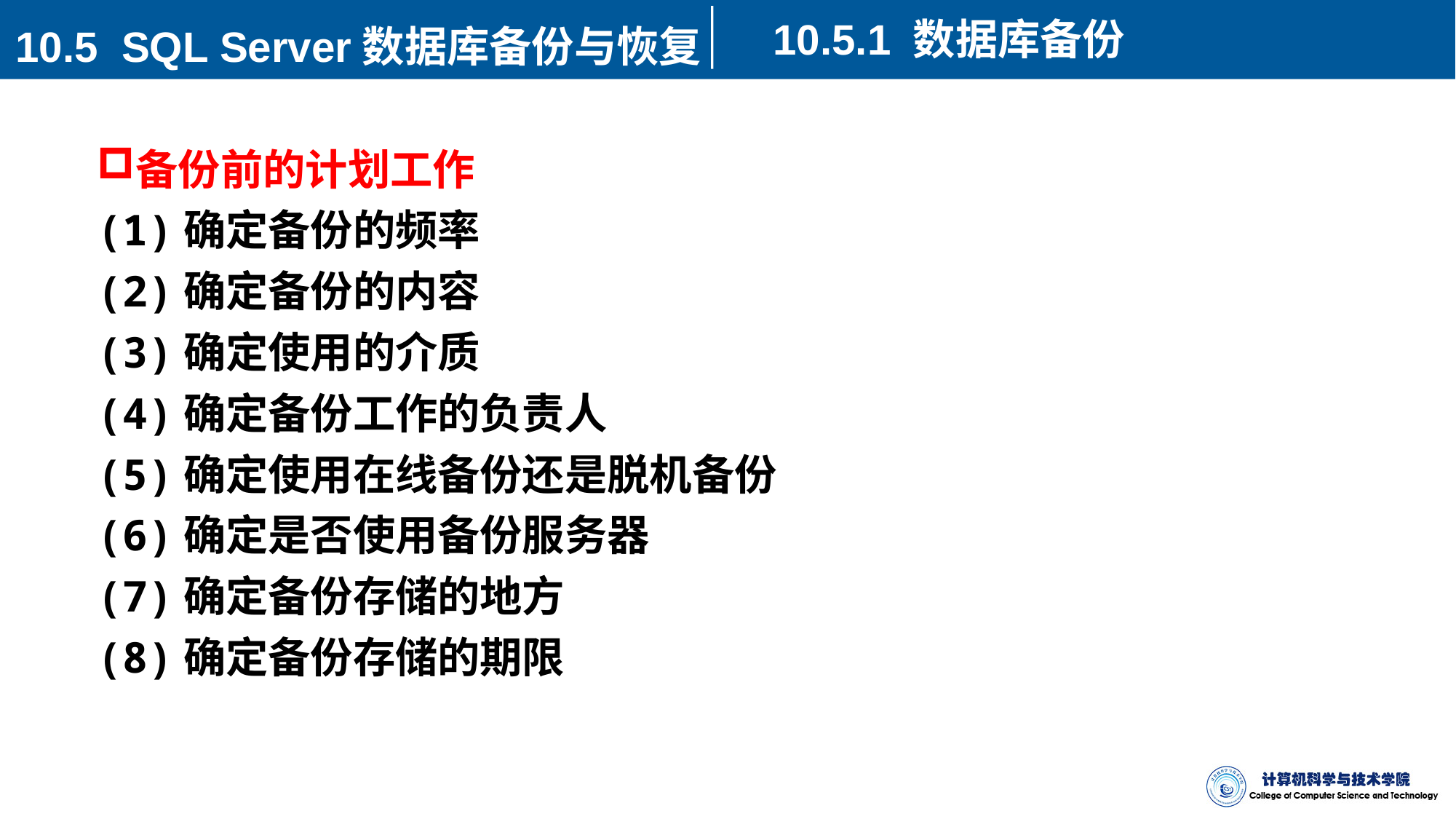

10.5.1 数据库备份
10.5  SQL Server数据库备份与恢复
备份前的计划工作
(1)确定备份的频率
(2)确定备份的内容
(3)确定使用的介质
(4)确定备份工作的负责人
(5)确定使用在线备份还是脱机备份
(6)确定是否使用备份服务器
(7)确定备份存储的地方
(8)确定备份存储的期限